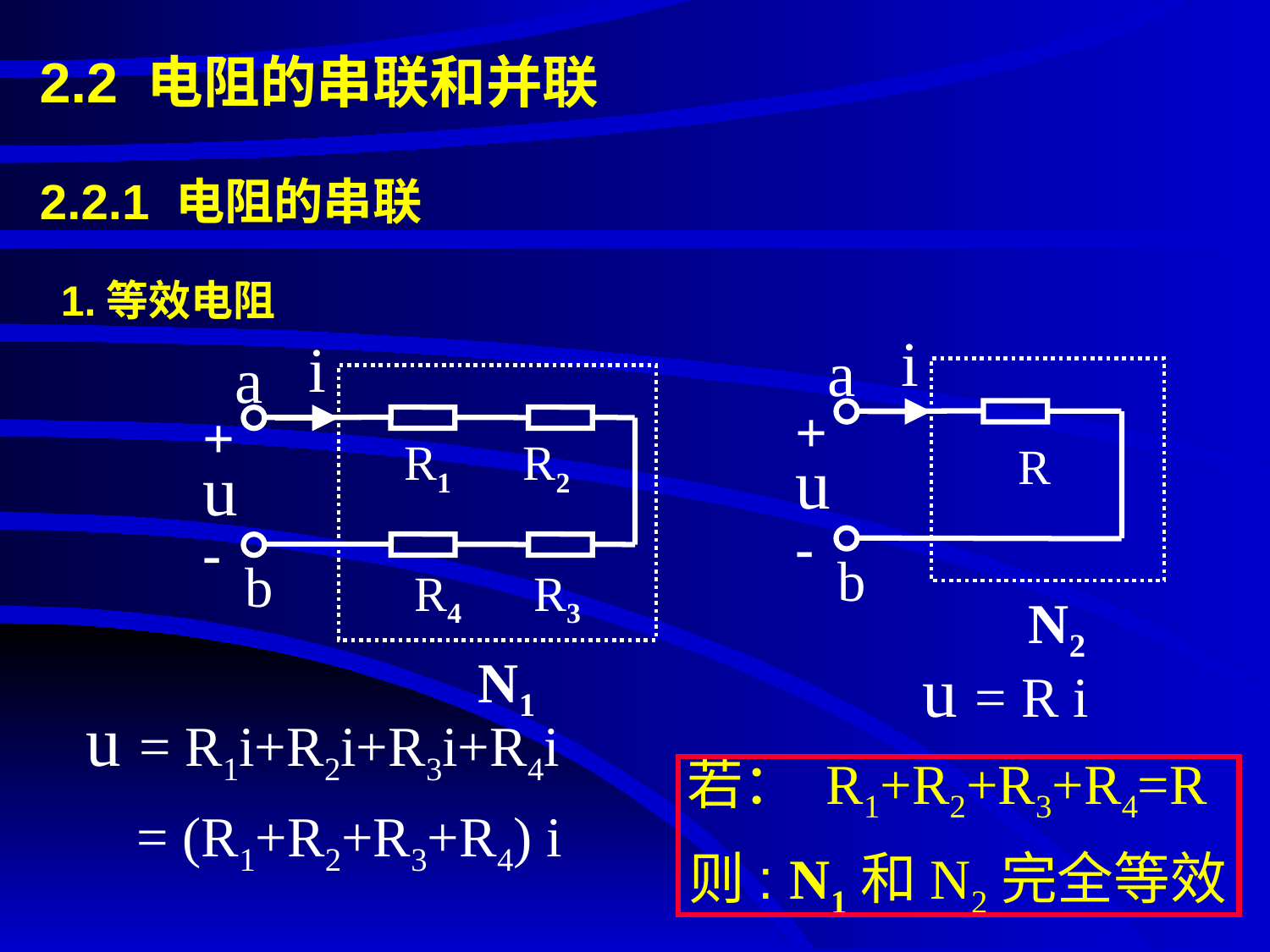

2.2 电阻的串联和并联
2.2.1 电阻的串联
1.等效电阻
i
a

+
-
u

R

b
N2
i
a

+
-
u

R1          R2
b
R4          R3
N1
u = R i
u = R1i+R2i+R3i+R4i
若： R1+R2+R3+R4=R

则: N1和N2完全等效
= (R1+R2+R3+R4) i